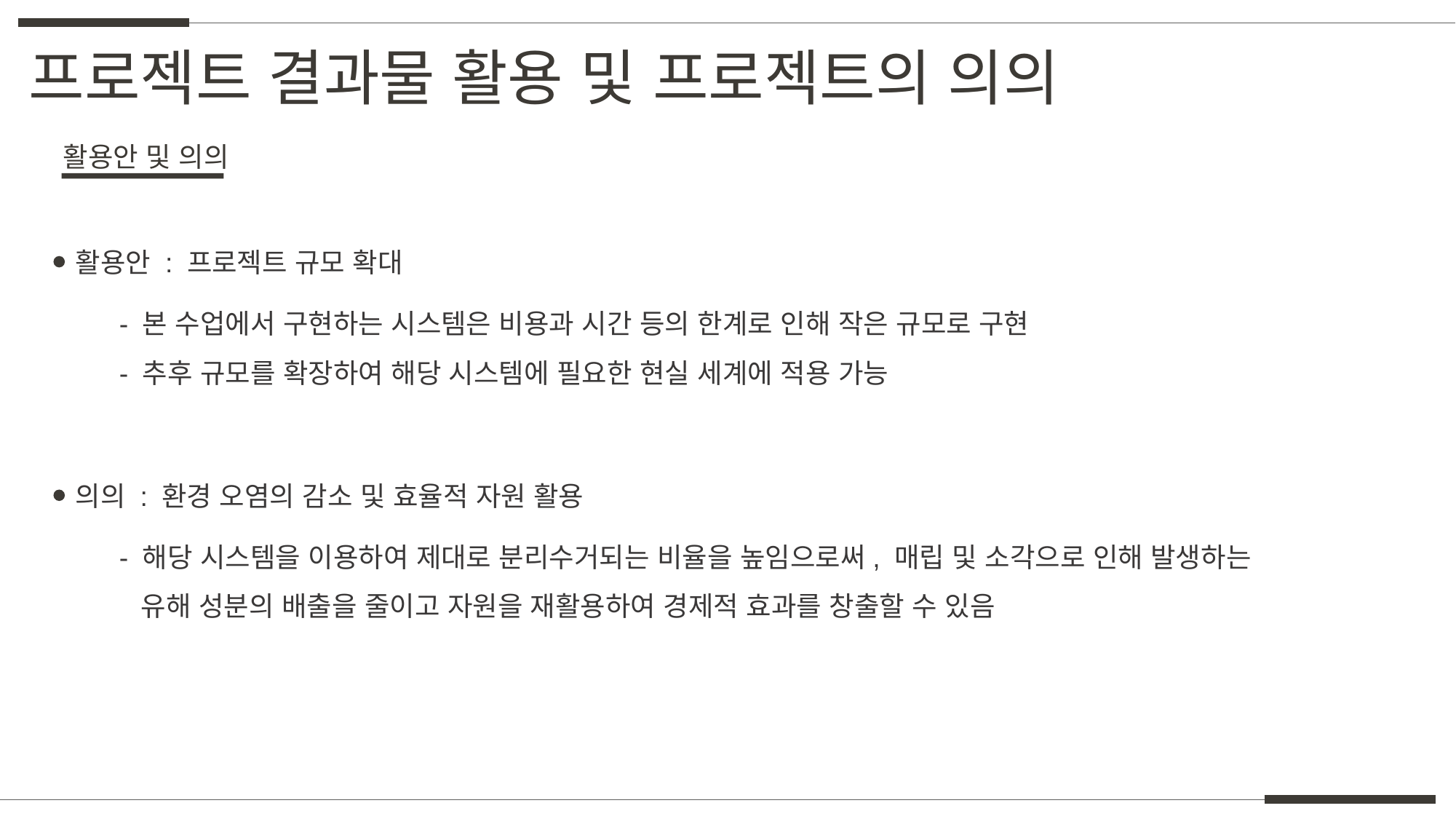

프로젝트 결과물 활용 및 프로젝트의 의의
활용안 및 의의

활용안 : 프로젝트 규모 확대

- 본 수업에서 구현하는 시스템은 비용과 시간 등의 한계로 인해 작은 규모로 구현
- 추후 규모를 확장하여 해당 시스템에 필요한 현실 세계에 적용 가능
의의 : 환경 오염의 감소 및 효율적 자원 활용

- 해당 시스템을 이용하여 제대로 분리수거되는 비율을 높임으로써, 매립 및 소각으로 인해 발생하는
  유해 성분의 배출을 줄이고 자원을 재활용하여 경제적 효과를 창출할 수 있음